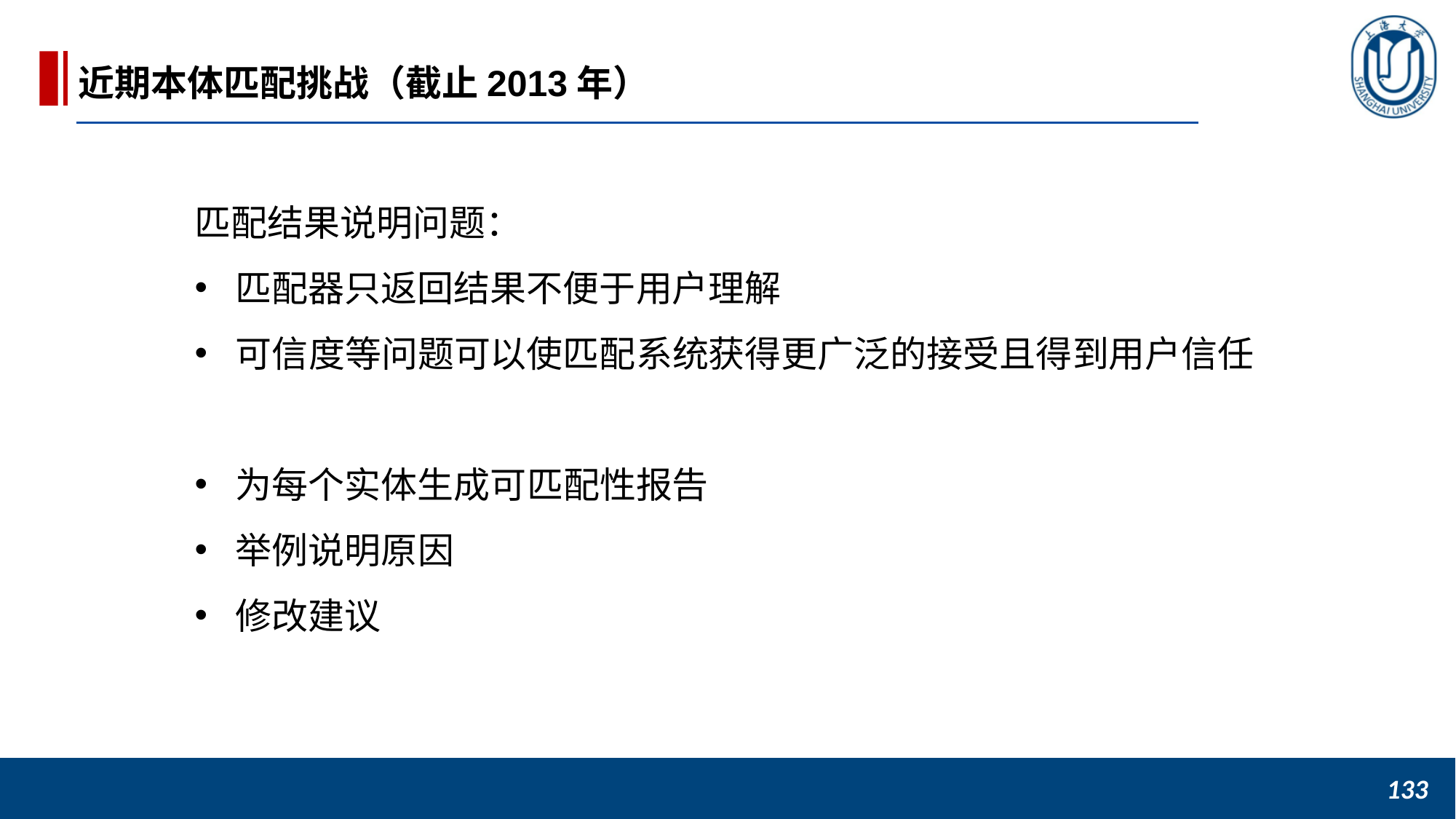

近期本体匹配挑战（截止2013年）
匹配结果说明问题：
匹配器只返回结果不便于用户理解
可信度等问题可以使匹配系统获得更广泛的接受且得到用户信任

为每个实体生成可匹配性报告
举例说明原因
修改建议
133